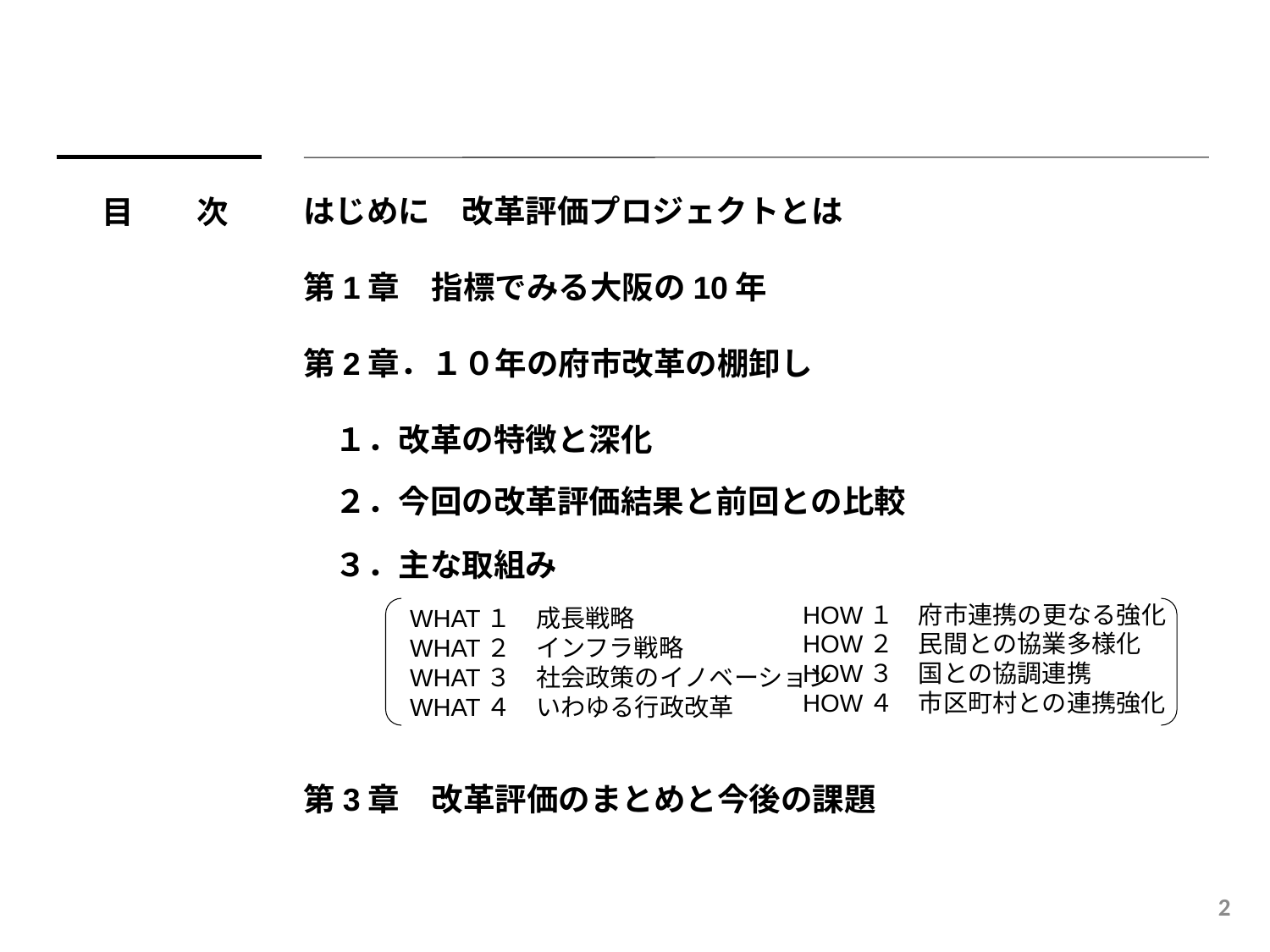

はじめに　改革評価プロジェクトとは

第1章　指標でみる大阪の10年

第2章．１０年の府市改革の棚卸し

　１．改革の特徴と深化

　２．今回の改革評価結果と前回との比較

　３．主な取組み

第3章　改革評価のまとめと今後の課題
目　　次
HOW１　府市連携の更なる強化
HOW２　民間との協業多様化
HOW３　国との協調連携
HOW４　市区町村との連携強化
WHAT１　成長戦略
WHAT２　インフラ戦略
WHAT３　社会政策のイノベーション
WHAT４　いわゆる行政改革

2